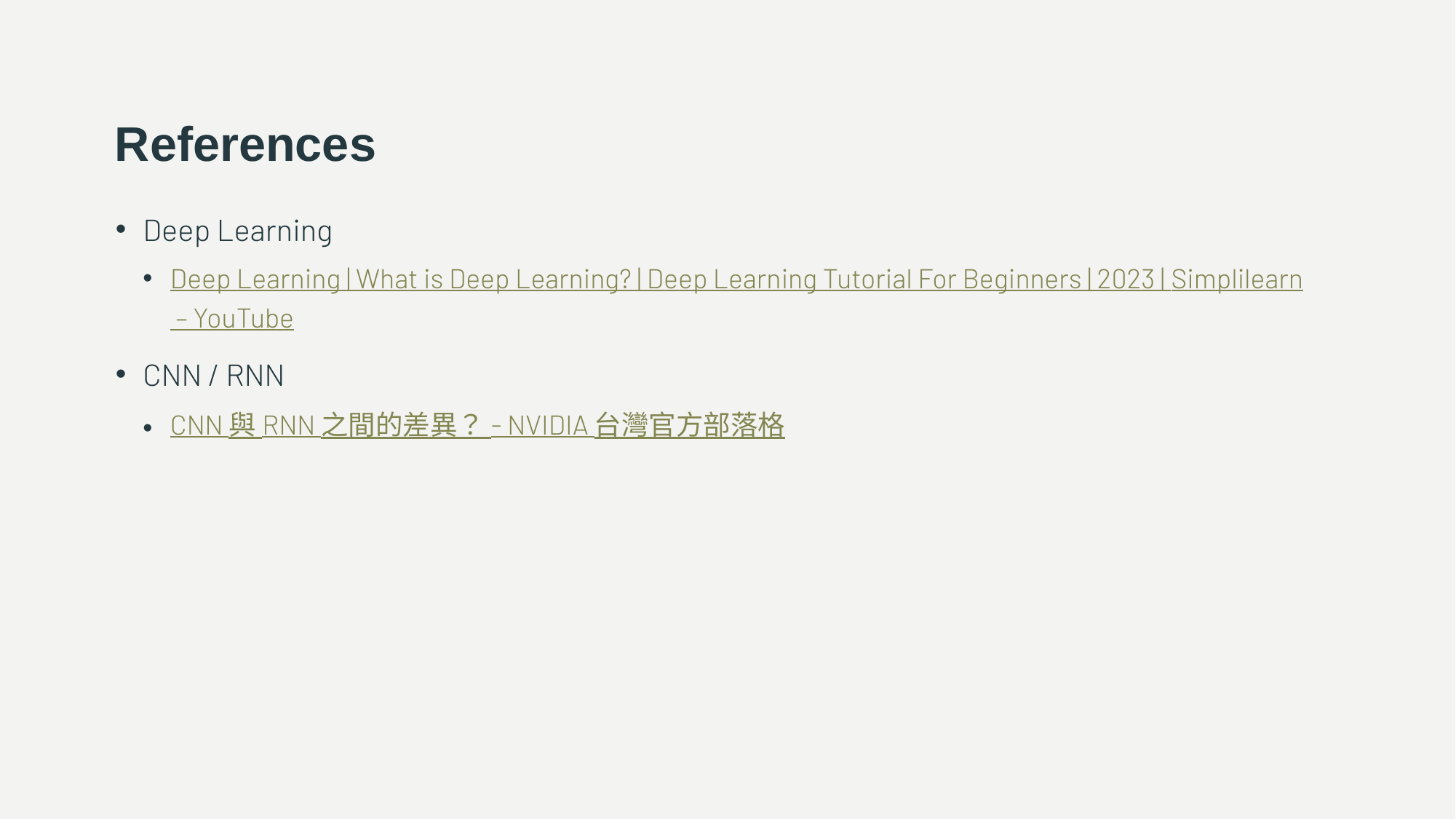

# References
Deep Learning
Deep Learning | What is Deep Learning? | Deep Learning Tutorial For Beginners | 2023 | Simplilearn – YouTube
CNN / RNN
CNN 與 RNN 之間的差異？ - NVIDIA 台灣官方部落格